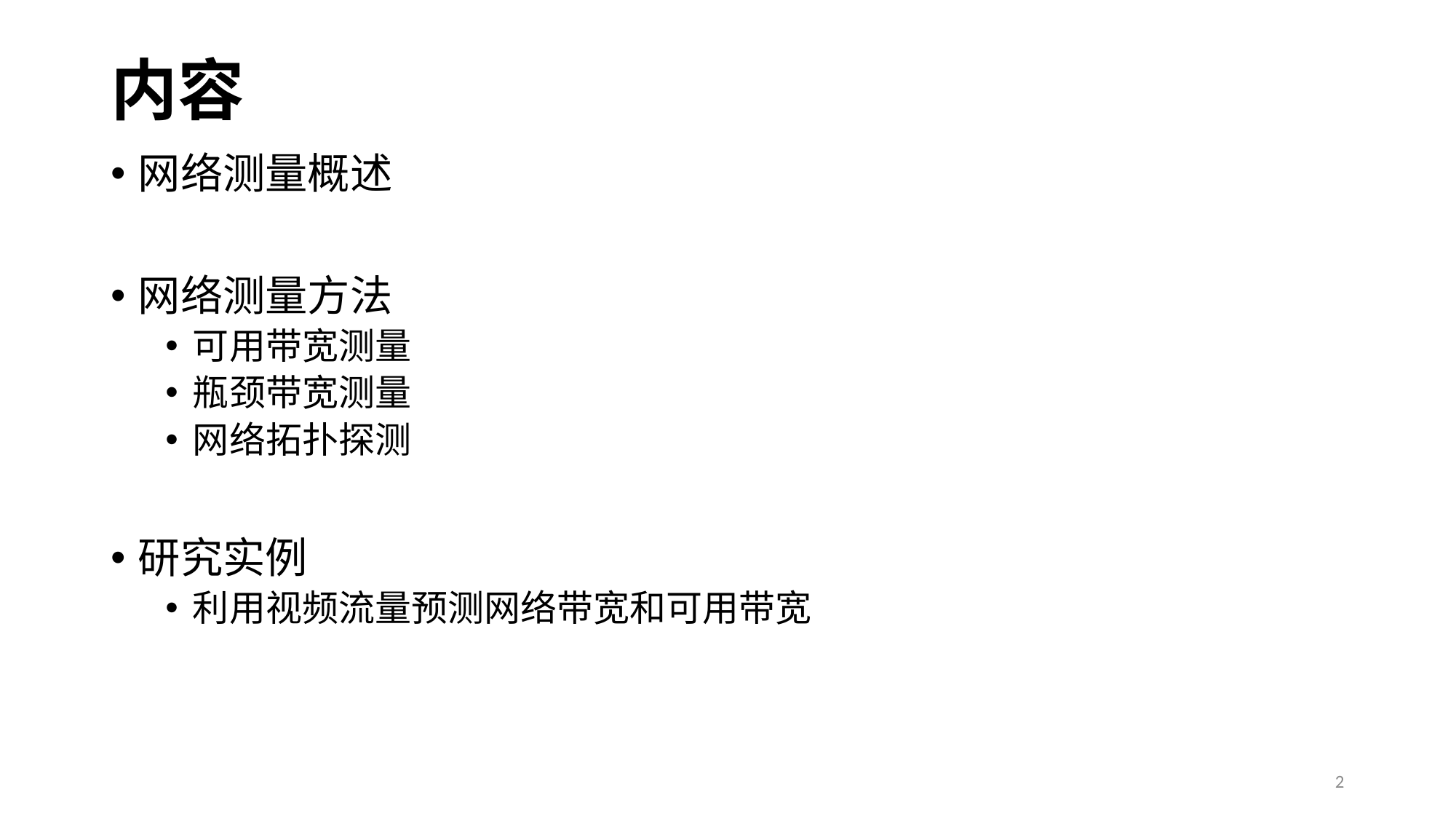

# 内容
网络测量概述

网络测量方法
可用带宽测量
瓶颈带宽测量
网络拓扑探测

研究实例
利用视频流量预测网络带宽和可用带宽

2